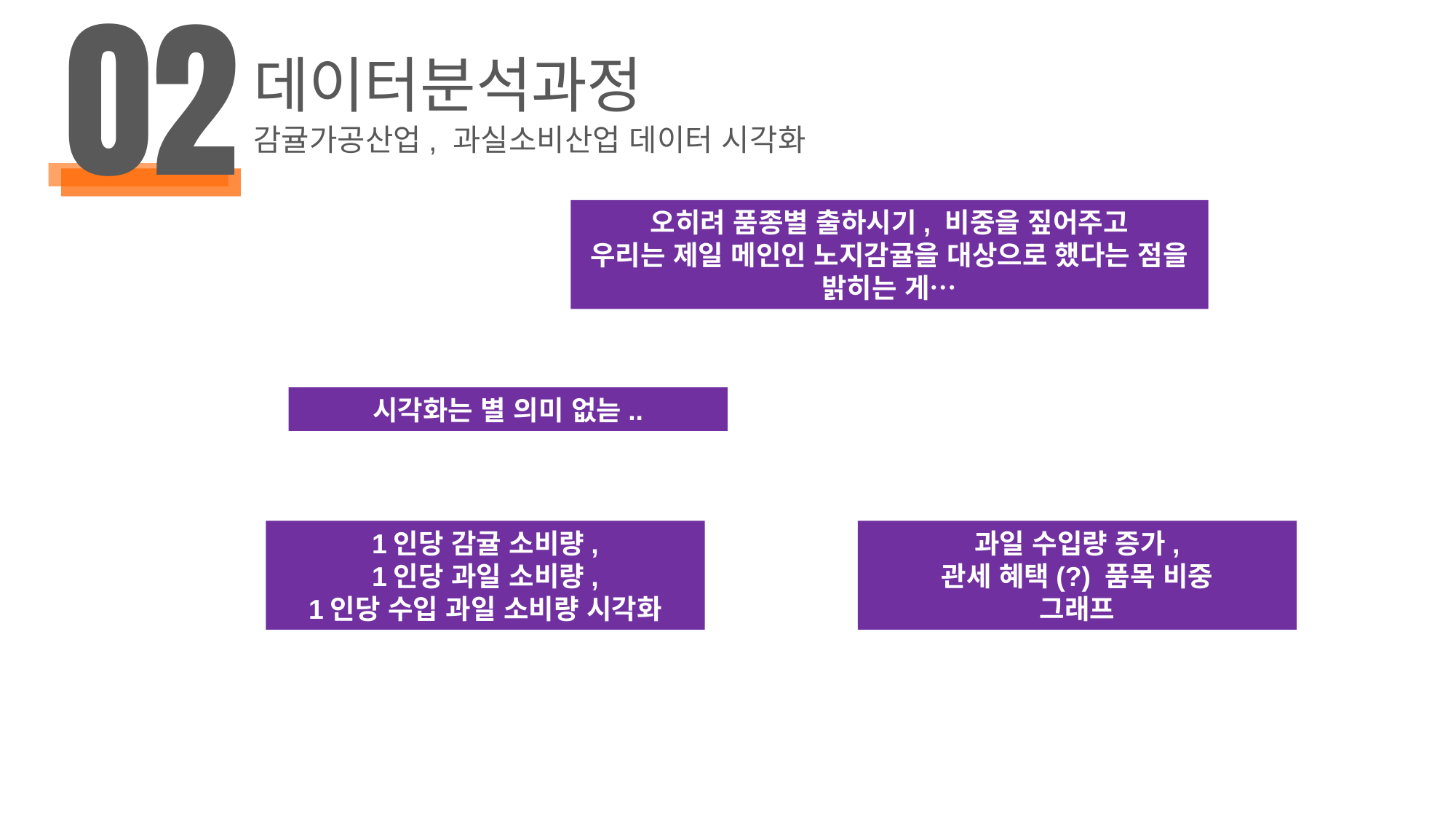

02
데이터분석과정

감귤가공산업, 과실소비산업 데이터 시각화
오히려 품종별 출하시기, 비중을 짚어주고
우리는 제일 메인인 노지감귤을 대상으로 했다는 점을 밝히는 게…
시각화는 별 의미 없늗..
1인당 감귤 소비량,
1인당 과일 소비량,
1인당 수입 과일 소비량 시각화
과일 수입량 증가,
관세 혜택(?) 품목 비중
그래프